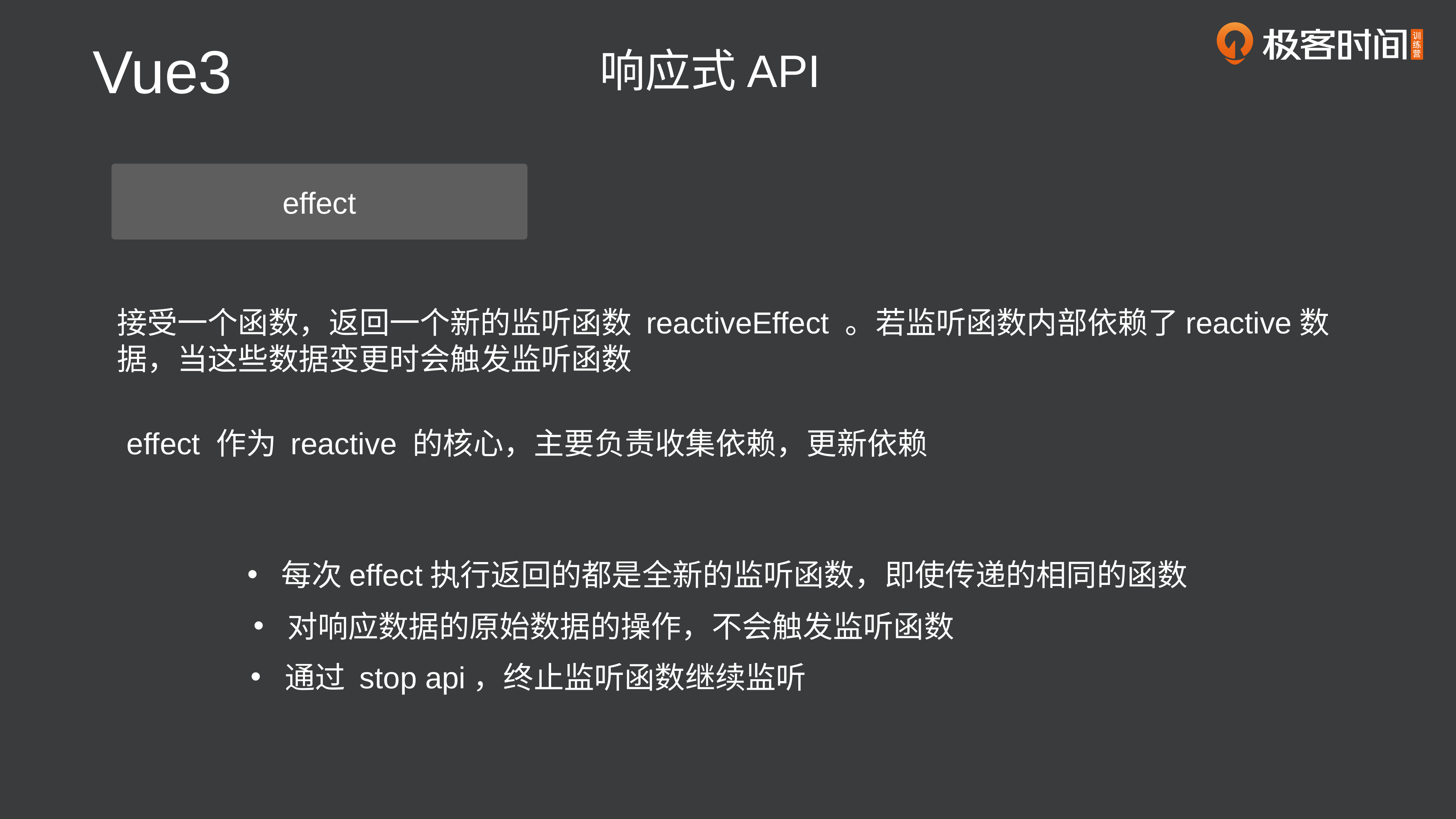

Vue3
响应式API

effect
接受一个函数，返回一个新的监听函数 reactiveEffect 。若监听函数内部依赖了reactive数据，当这些数据变更时会触发监听函数
effect 作为 reactive 的核心，主要负责收集依赖，更新依赖
每次effect执行返回的都是全新的监听函数，即使传递的相同的函数
对响应数据的原始数据的操作，不会触发监听函数
通过 stop api，终止监听函数继续监听